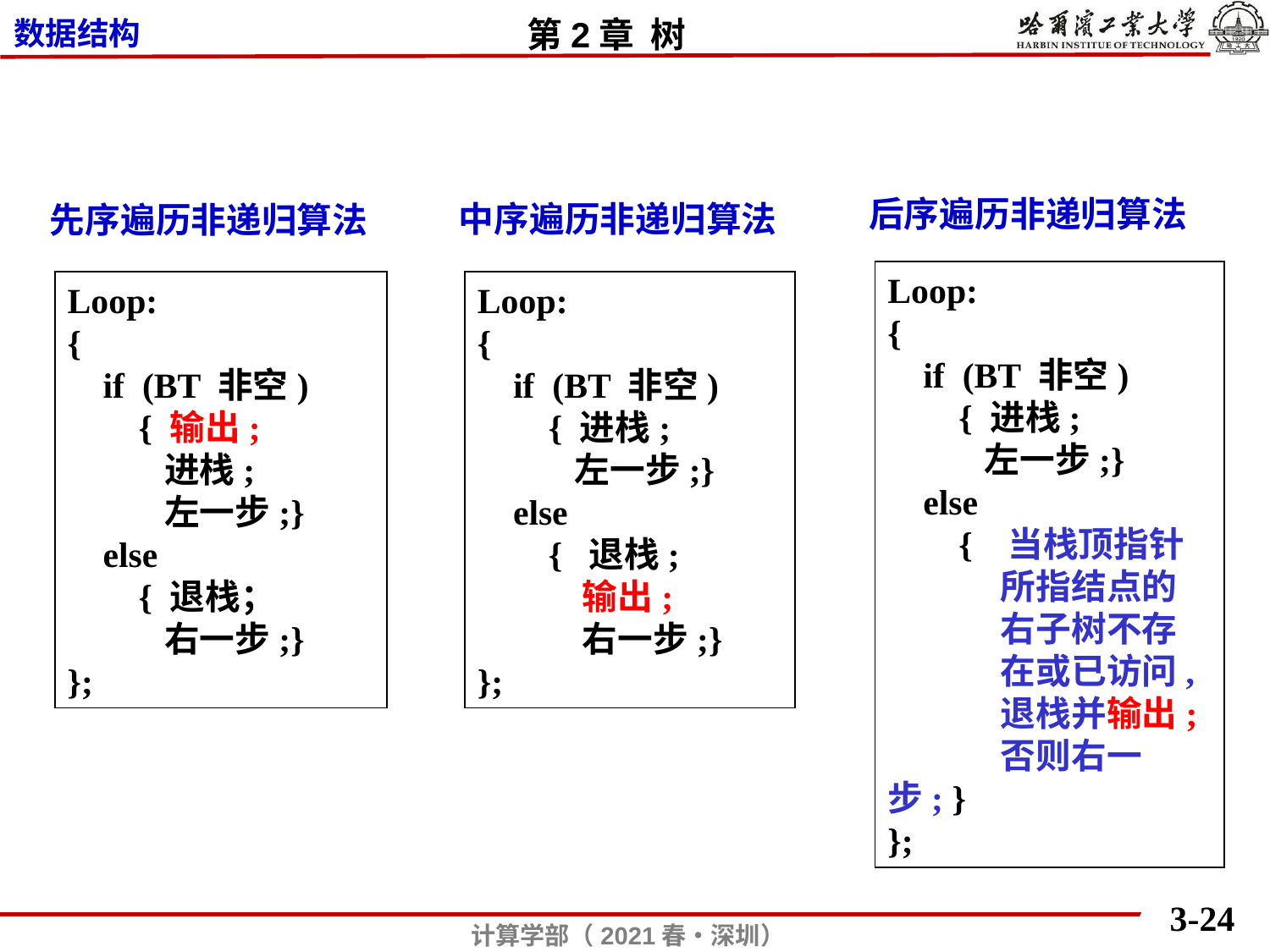

后序遍历非递归算法
中序遍历非递归算法
先序遍历非递归算法
Loop:
{
    if  (BT 非空)
        { 进栈;
           左一步;}
    else
        {   当栈顶指针
             所指结点的
             右子树不存
             在或已访问,
             退栈并输出;
             否则右一步; }
};
Loop:
{
    if  (BT 非空)
        { 输出;
           进栈;
           左一步;}
    else
        { 退栈；
           右一步;}
};
Loop:
{
    if  (BT 非空)
        { 进栈;
           左一步;}
    else
        {  退栈;
            输出;
            右一步;}
};